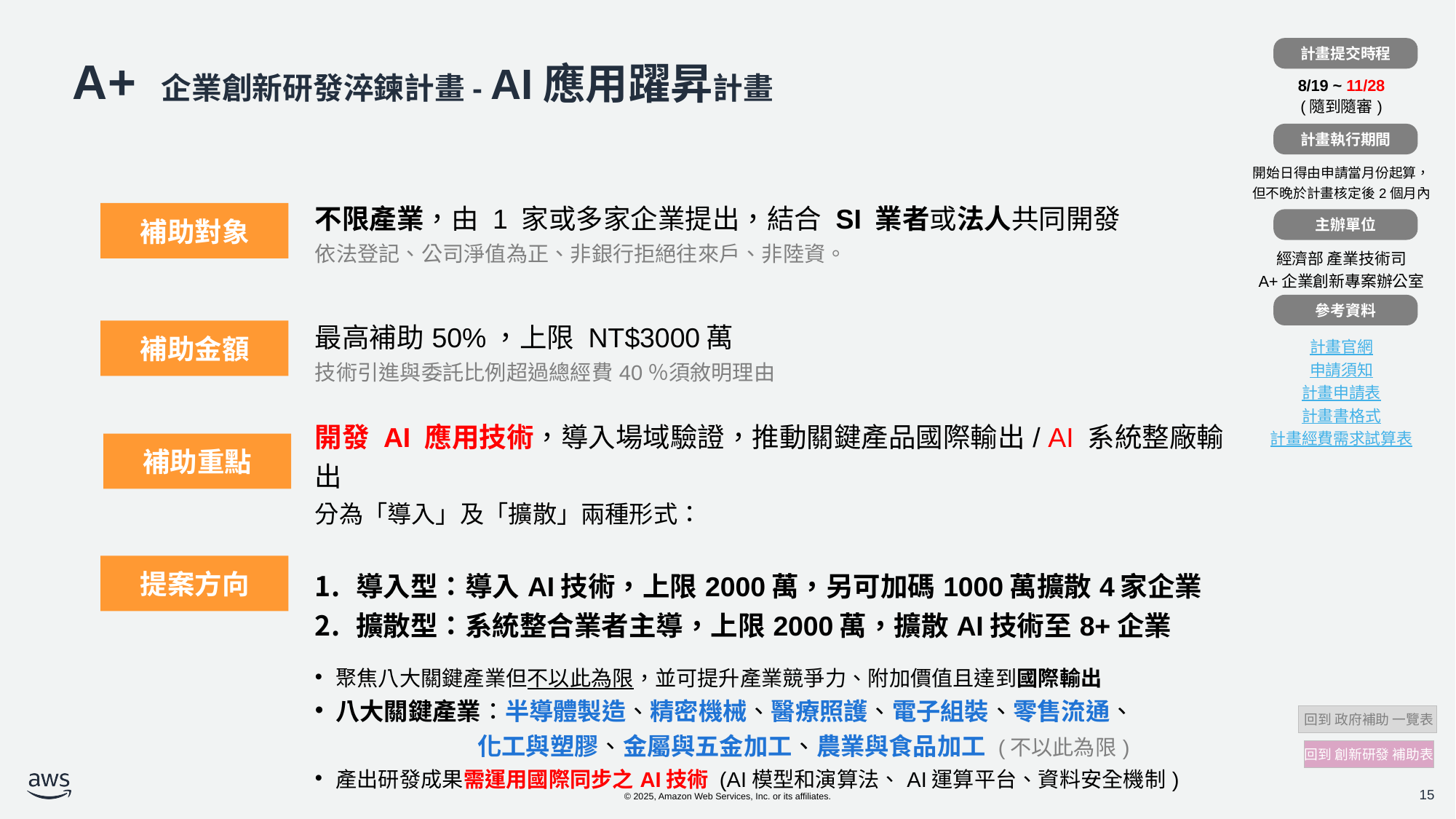

計畫提交時程
|  |
| --- |
| 8/19 ~ 11/28 (隨到隨審) |
|  |
| 開始日得由申請當月份起算，但不晚於計畫核定後2個月內 |
|  |
| 經濟部 產業技術司 A+企業創新專案辦公室 |
|  |
| 計畫官網 申請須知 計畫申請表 計畫書格式 計畫經費需求試算表 |
# A+ 企業創新研發淬鍊計畫- AI應用躍昇計畫
計畫執行期間
|  | 不限產業，由 1 家或多家企業提出，結合 SI 業者或法人共同開發 依法登記、公司淨值為正、非銀行拒絕往來戶、非陸資。 |
| --- | --- |
|  | 最高補助50%，上限 NT$3000萬 技術引進與委託比例超過總經費40％須敘明理由 |
|  | 開發 AI 應用技術，導入場域驗證，推動關鍵產品國際輸出/ AI 系統整廠輸出 分為「導入」及「擴散」兩種形式： |
|  | 導入型：導入AI技術，上限2000萬，另可加碼1000萬擴散4家企業 擴散型：系統整合業者主導，上限2000萬，擴散AI技術至8+企業 聚焦八大關鍵產業但不以此為限，並可提升產業競爭力、附加價值且達到國際輸出 八大關鍵產業：半導體製造、精密機械、醫療照護、電子組裝、零售流通、 化工與塑膠、金屬與五金加工、農業與食品加工 (不以此為限) 產出研發成果需運用國際同步之AI技術 (AI模型和演算法、AI運算平台、資料安全機制) |
補助對象
主辦單位
參考資料
補助金額
補助重點
提案方向
 回到 政府補助 一覽表
回到 創新研發 補助表
15